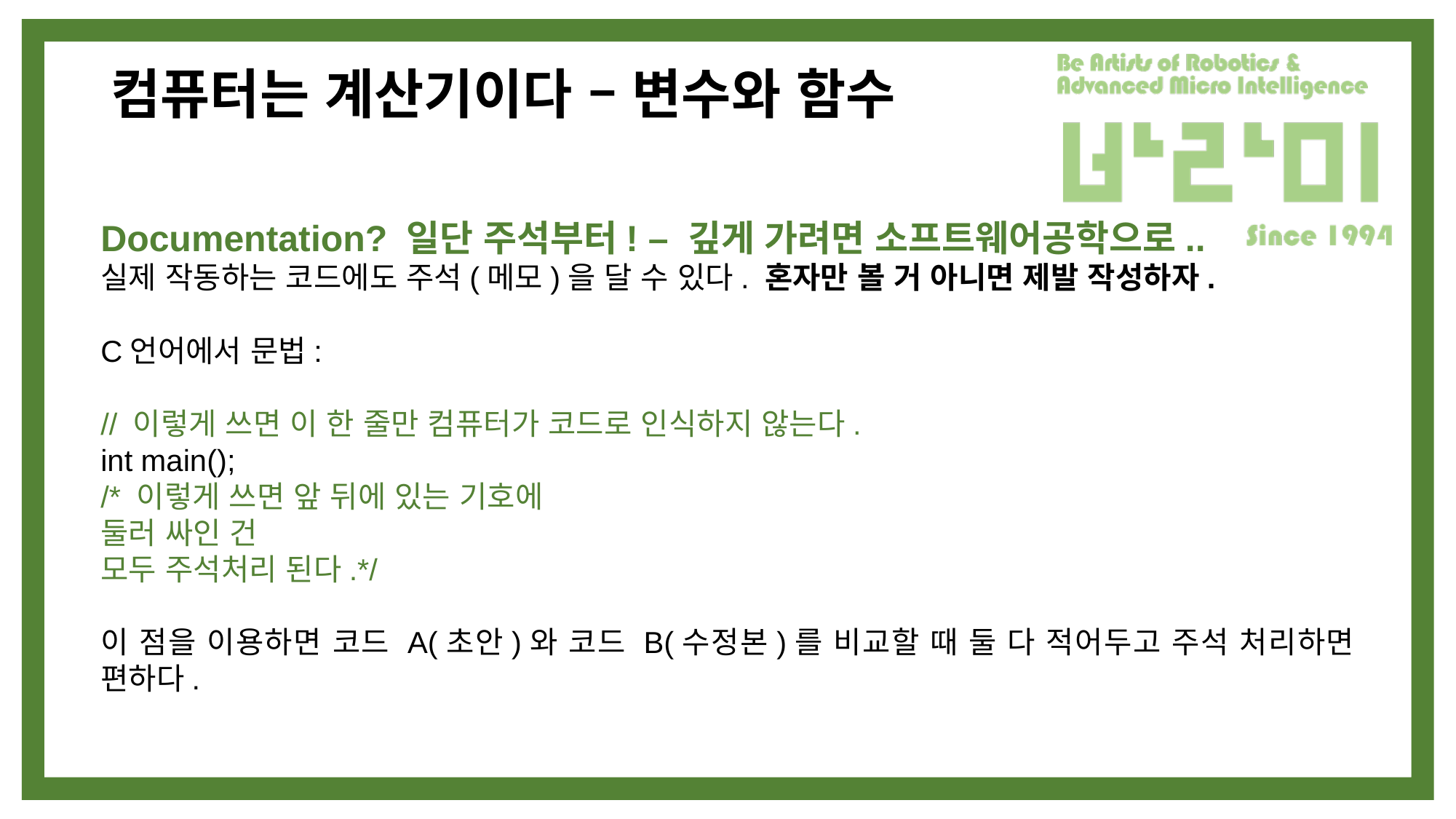

# 컴퓨터는 계산기이다 – 변수와 함수
Documentation? 일단 주석부터! – 깊게 가려면 소프트웨어공학으로..
실제 작동하는 코드에도 주석(메모)을 달 수 있다. 혼자만 볼 거 아니면 제발 작성하자.

C언어에서 문법:

// 이렇게 쓰면 이 한 줄만 컴퓨터가 코드로 인식하지 않는다.
int main();
/* 이렇게 쓰면 앞 뒤에 있는 기호에
둘러 싸인 건
모두 주석처리 된다.*/

이 점을 이용하면 코드 A(초안)와 코드 B(수정본)를 비교할 때 둘 다 적어두고 주석 처리하면 편하다.